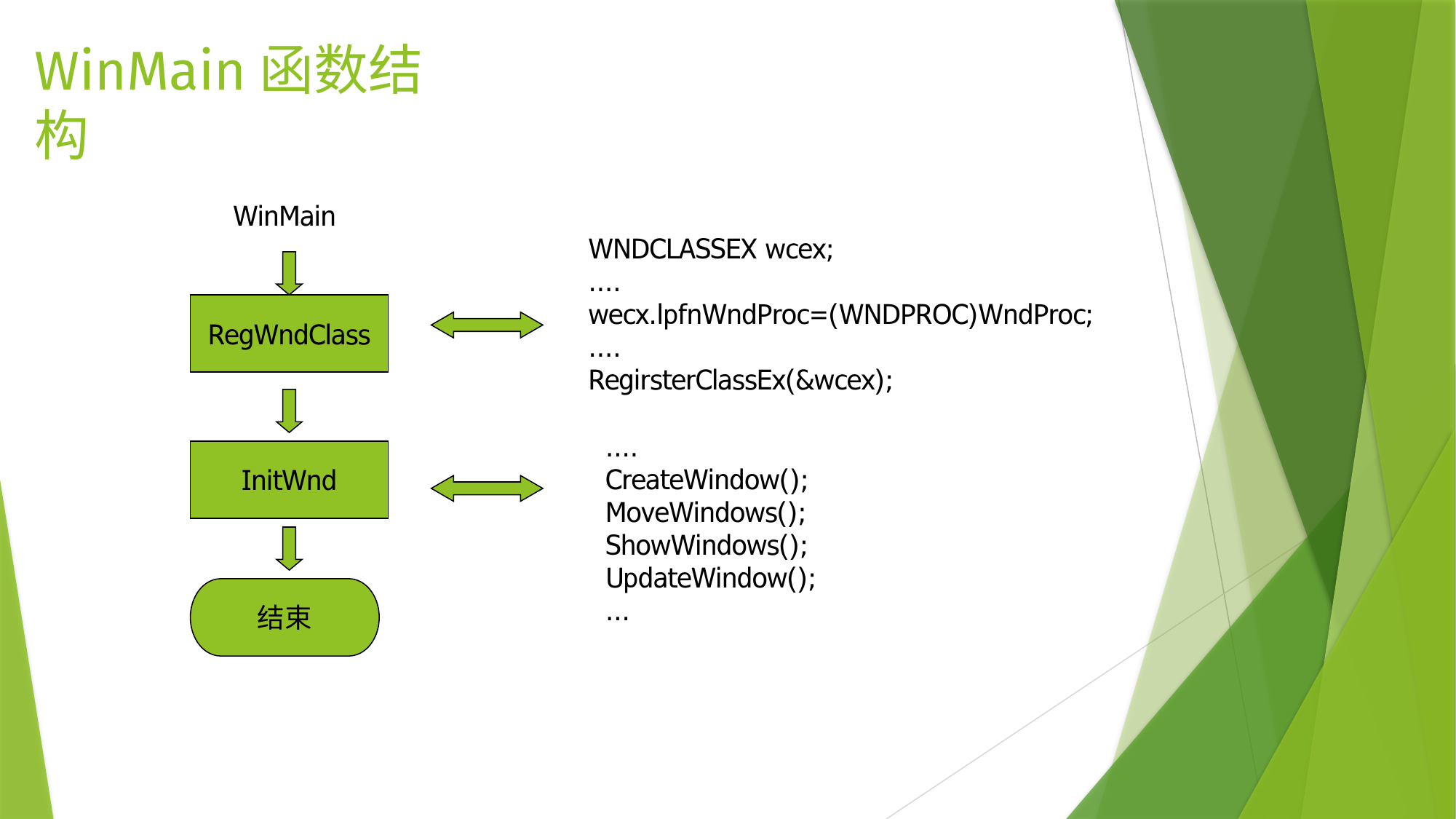

# WinMain函数结构
WinMain
WNDCLASSEX wcex;
....
wecx.lpfnWndProc=(WNDPROC)WndProc;
....
RegirsterClassEx(&wcex);

RegWndClass

....
CreateWindow();
MoveWindows();
ShowWindows();
UpdateWindow();
...
InitWnd

结束